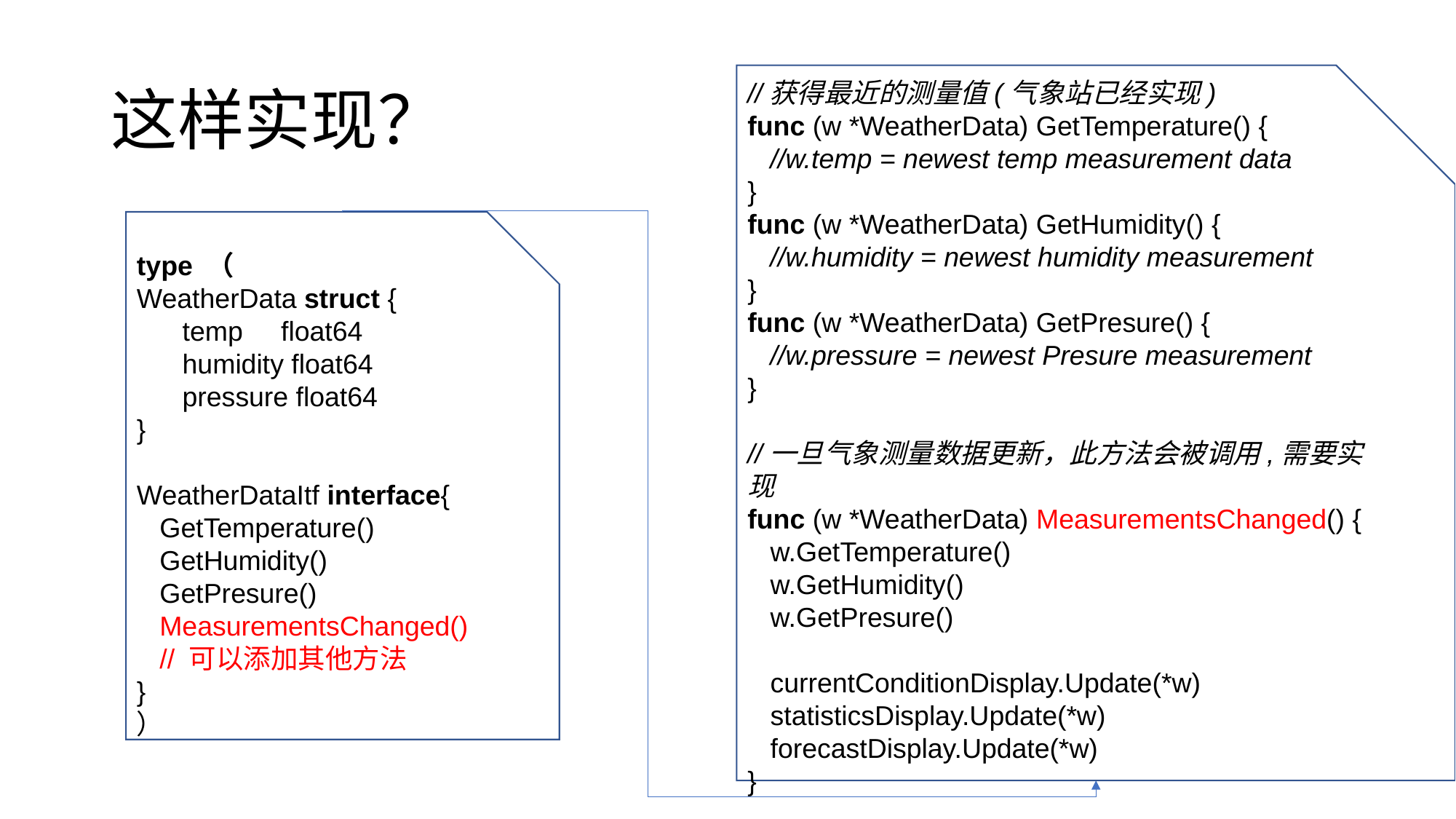

# 这样实现？
//获得最近的测量值(气象站已经实现)
func (w *WeatherData) GetTemperature() {
   //w.temp = newest temp measurement data
}
func (w *WeatherData) GetHumidity() {
   //w.humidity = newest humidity measurement
}
func (w *WeatherData) GetPresure() {
   //w.pressure = newest Presure measurement
}

//一旦气象测量数据更新，此方法会被调用,需要实现
func (w *WeatherData) MeasurementsChanged() {
   w.GetTemperature()
   w.GetHumidity()
   w.GetPresure()
   currentConditionDisplay.Update(*w)
   statisticsDisplay.Update(*w)
   forecastDisplay.Update(*w)
}

type （
WeatherData struct {
      temp     float64
      humidity float64
      pressure float64
}

WeatherDataItf interface{
   GetTemperature()
   GetHumidity()
   GetPresure()
   MeasurementsChanged()
   // 可以添加其他方法
}
）